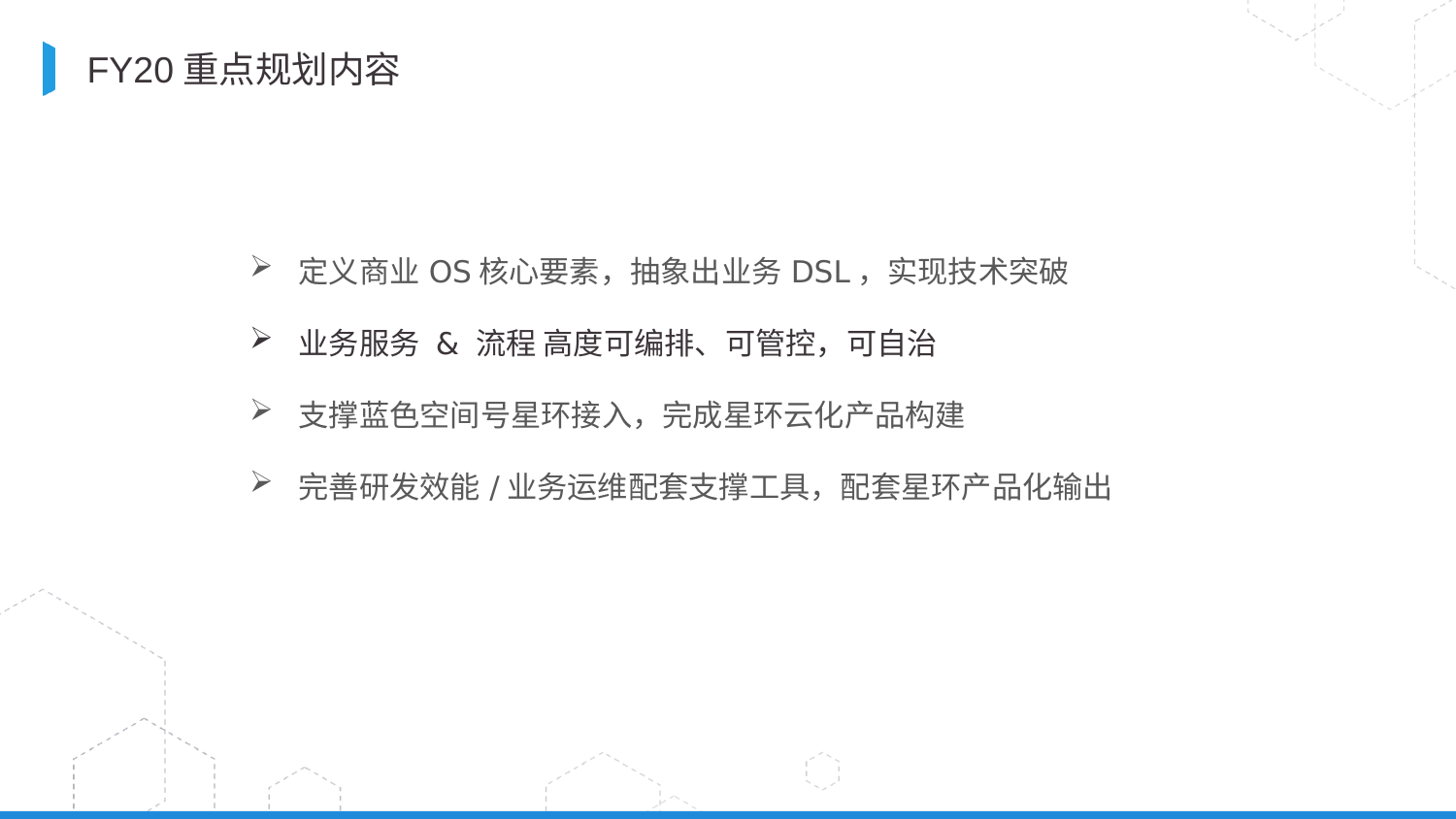

BBAAD9C20180234D78A0072836F0B660B2B9B2061F935B20A7D98B3BB16E2B090B49BA38C1683B0F22C92708C846A7EBD8F9218A91D05B011BBFC2437D7E20D324F7F1AD472396C734AF29576FA249A30800E2C8760242356816D1972599FCB8D9F62691BE3
# FY20重点规划内容
定义商业OS核心要素，抽象出业务DSL，实现技术突破
业务服务 & 流程 高度可编排、可管控，可自治
支撑蓝色空间号星环接入，完成星环云化产品构建
完善研发效能/业务运维配套支撑工具，配套星环产品化输出